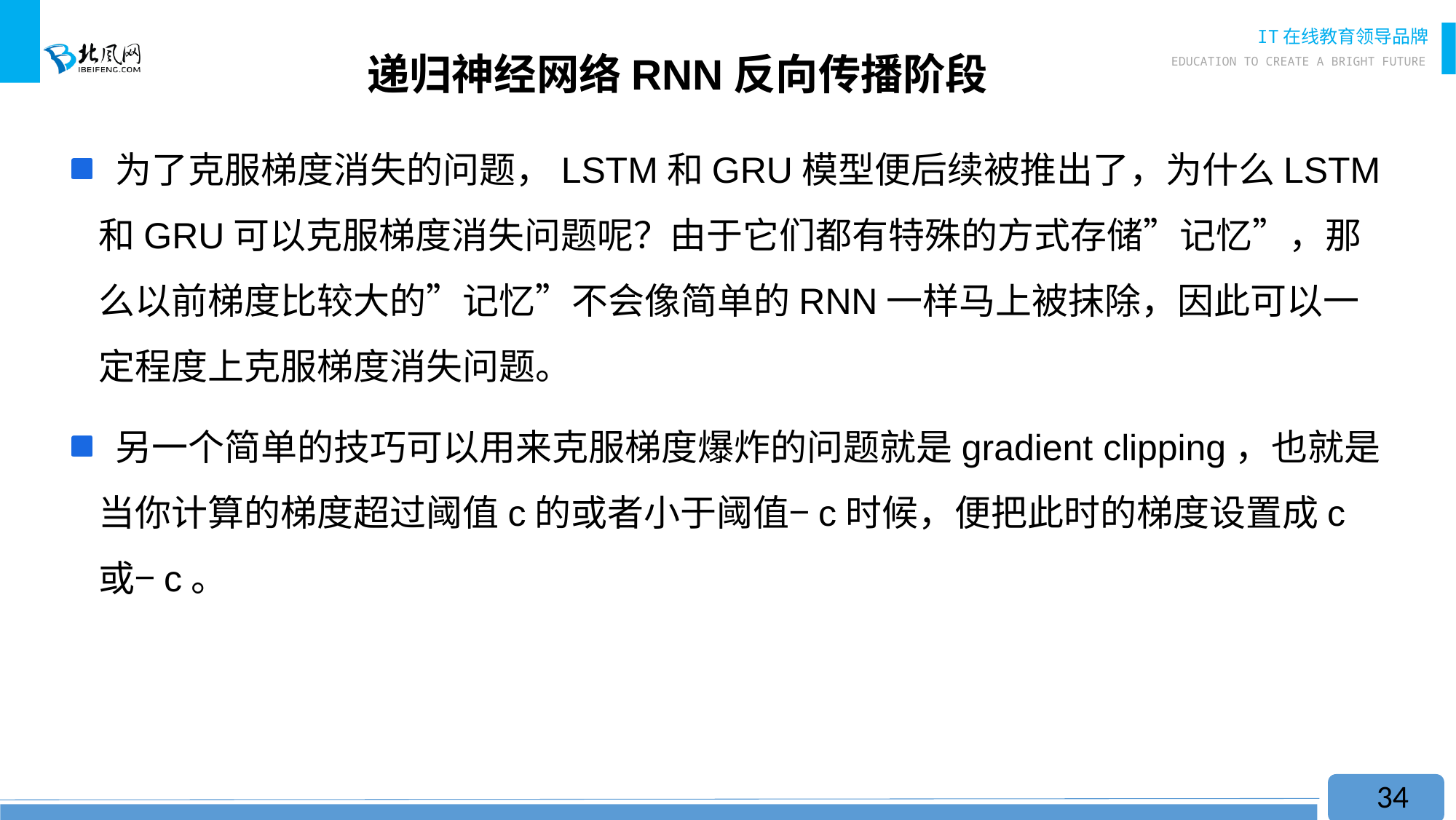

# 递归神经网络RNN反向传播阶段
 为了克服梯度消失的问题，LSTM和GRU模型便后续被推出了，为什么LSTM和GRU可以克服梯度消失问题呢？由于它们都有特殊的方式存储”记忆”，那么以前梯度比较大的”记忆”不会像简单的RNN一样马上被抹除，因此可以一定程度上克服梯度消失问题。
 另一个简单的技巧可以用来克服梯度爆炸的问题就是gradient clipping，也就是当你计算的梯度超过阈值c的或者小于阈值−c时候，便把此时的梯度设置成c或−c。